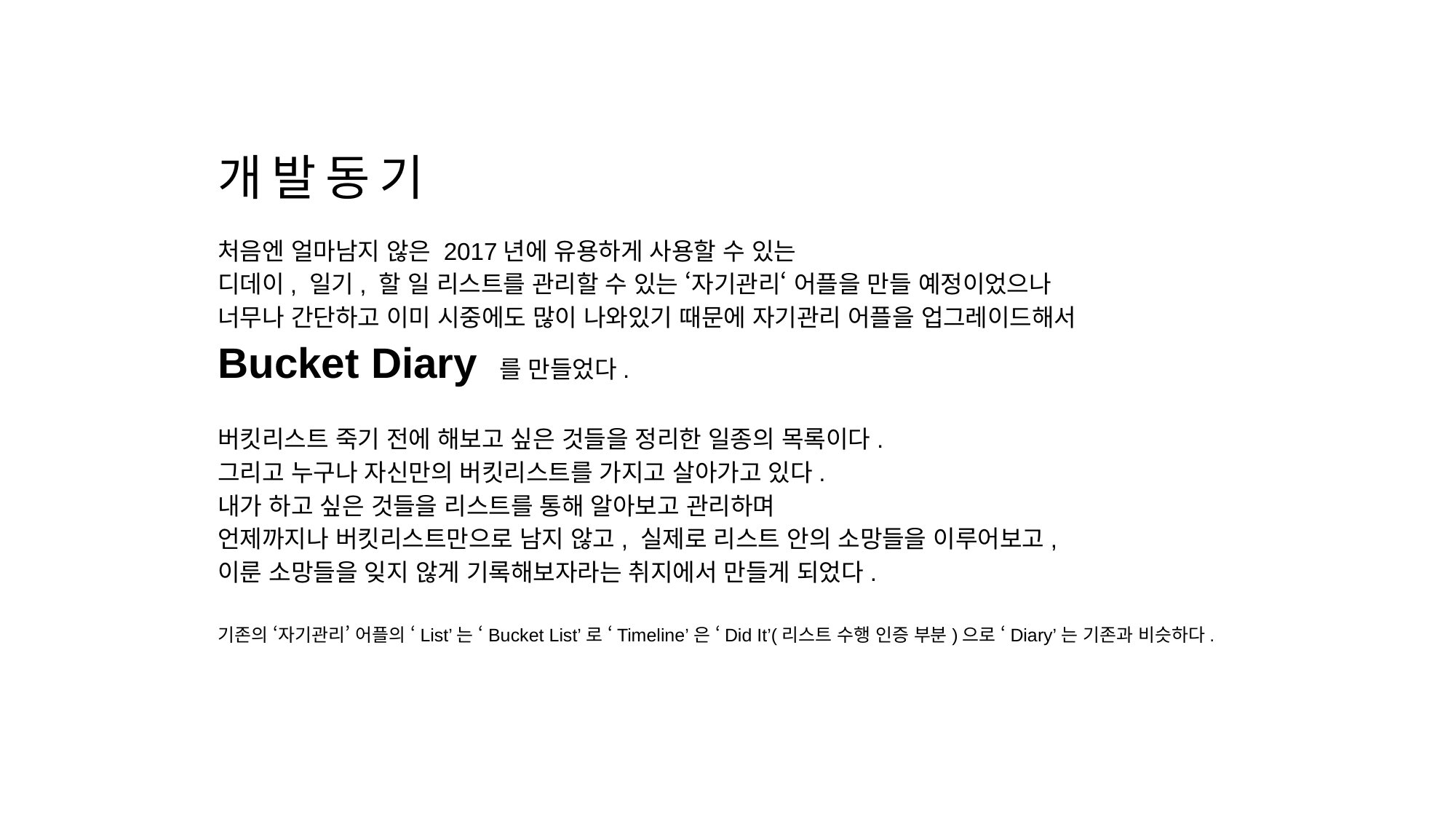

개발동기
처음엔 얼마남지 않은 2017년에 유용하게 사용할 수 있는
디데이, 일기, 할 일 리스트를 관리할 수 있는 ‘자기관리‘ 어플을 만들 예정이었으나
너무나 간단하고 이미 시중에도 많이 나와있기 때문에 자기관리 어플을 업그레이드해서
Bucket Diary 를 만들었다.

버킷리스트 죽기 전에 해보고 싶은 것들을 정리한 일종의 목록이다.
그리고 누구나 자신만의 버킷리스트를 가지고 살아가고 있다.
내가 하고 싶은 것들을 리스트를 통해 알아보고 관리하며
언제까지나 버킷리스트만으로 남지 않고, 실제로 리스트 안의 소망들을 이루어보고,
이룬 소망들을 잊지 않게 기록해보자라는 취지에서 만들게 되었다.

기존의 ‘자기관리’ 어플의 ‘List’는 ‘Bucket List’로 ‘Timeline’은 ‘Did It’(리스트 수행 인증 부분)으로 ‘Diary’는 기존과 비슷하다.